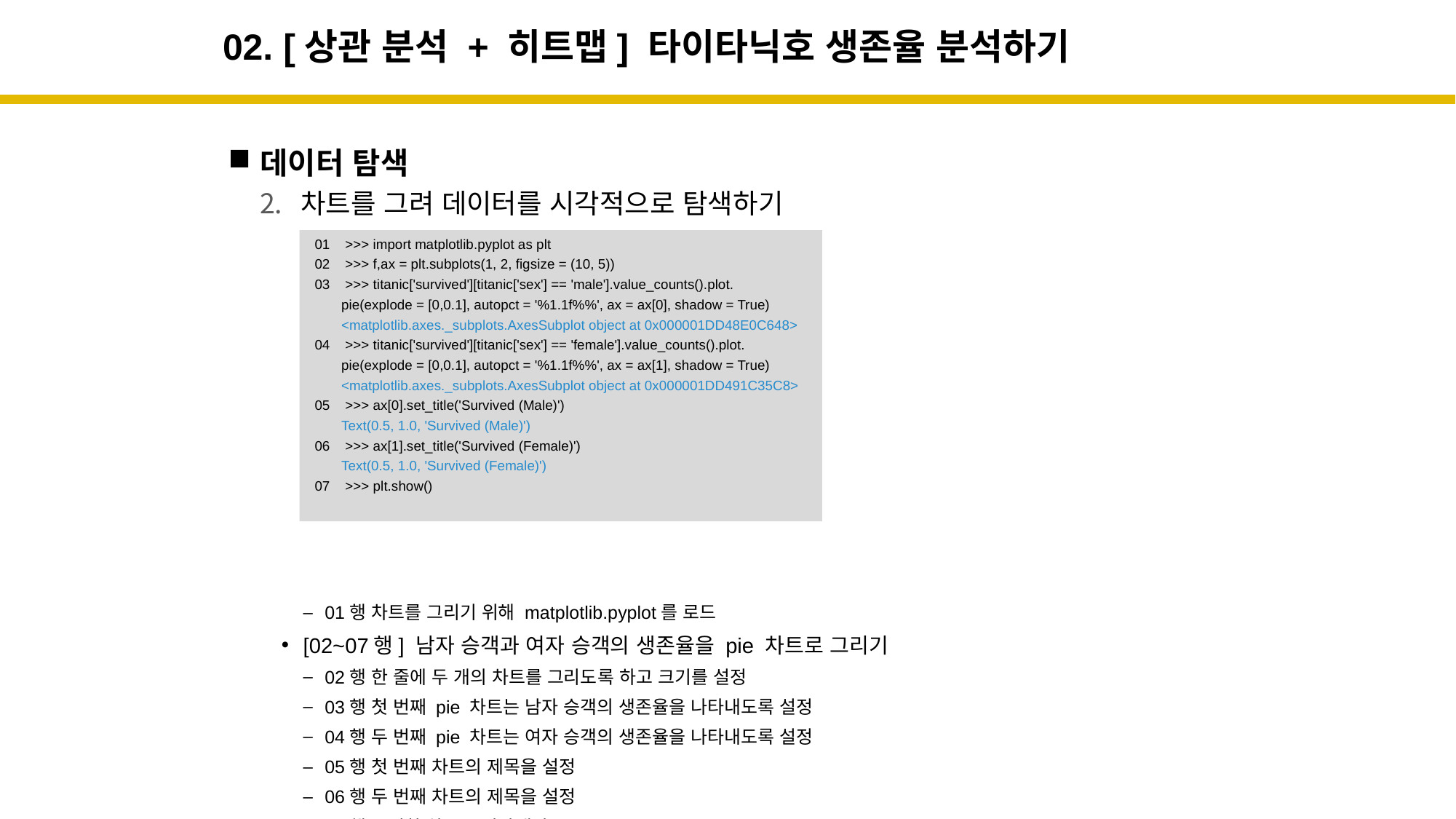

# 02. [상관 분석 + 히트맵] 타이타닉호 생존율 분석하기
데이터 탐색
차트를 그려 데이터를 시각적으로 탐색하기

01행 차트를 그리기 위해 matplotlib.pyplot를 로드
[02~07행] 남자 승객과 여자 승객의 생존율을 pie 차트로 그리기
02행 한 줄에 두 개의 차트를 그리도록 하고 크기를 설정
03행 첫 번째 pie 차트는 남자 승객의 생존율을 나타내도록 설정
04행 두 번째 pie 차트는 여자 승객의 생존율을 나타내도록 설정
05행 첫 번째 차트의 제목을 설정
06행 두 번째 차트의 제목을 설정
07행 구성한 차트를 나타낸다.

01    >>> import matplotlib.pyplot as plt
02    >>> f,ax = plt.subplots(1, 2, figsize = (10, 5))
03    >>> titanic['survived'][titanic['sex'] == 'male'].value_counts().plot.
       pie(explode = [0,0.1], autopct = '%1.1f%%', ax = ax[0], shadow = True)
       <matplotlib.axes._subplots.AxesSubplot object at 0x000001DD48E0C648>
04    >>> titanic['survived'][titanic['sex'] == 'female'].value_counts().plot.
       pie(explode = [0,0.1], autopct = '%1.1f%%', ax = ax[1], shadow = True)
       <matplotlib.axes._subplots.AxesSubplot object at 0x000001DD491C35C8>
05    >>> ax[0].set_title('Survived (Male)')
       Text(0.5, 1.0, 'Survived (Male)')
06    >>> ax[1].set_title('Survived (Female)')
       Text(0.5, 1.0, 'Survived (Female)')
07    >>> plt.show()